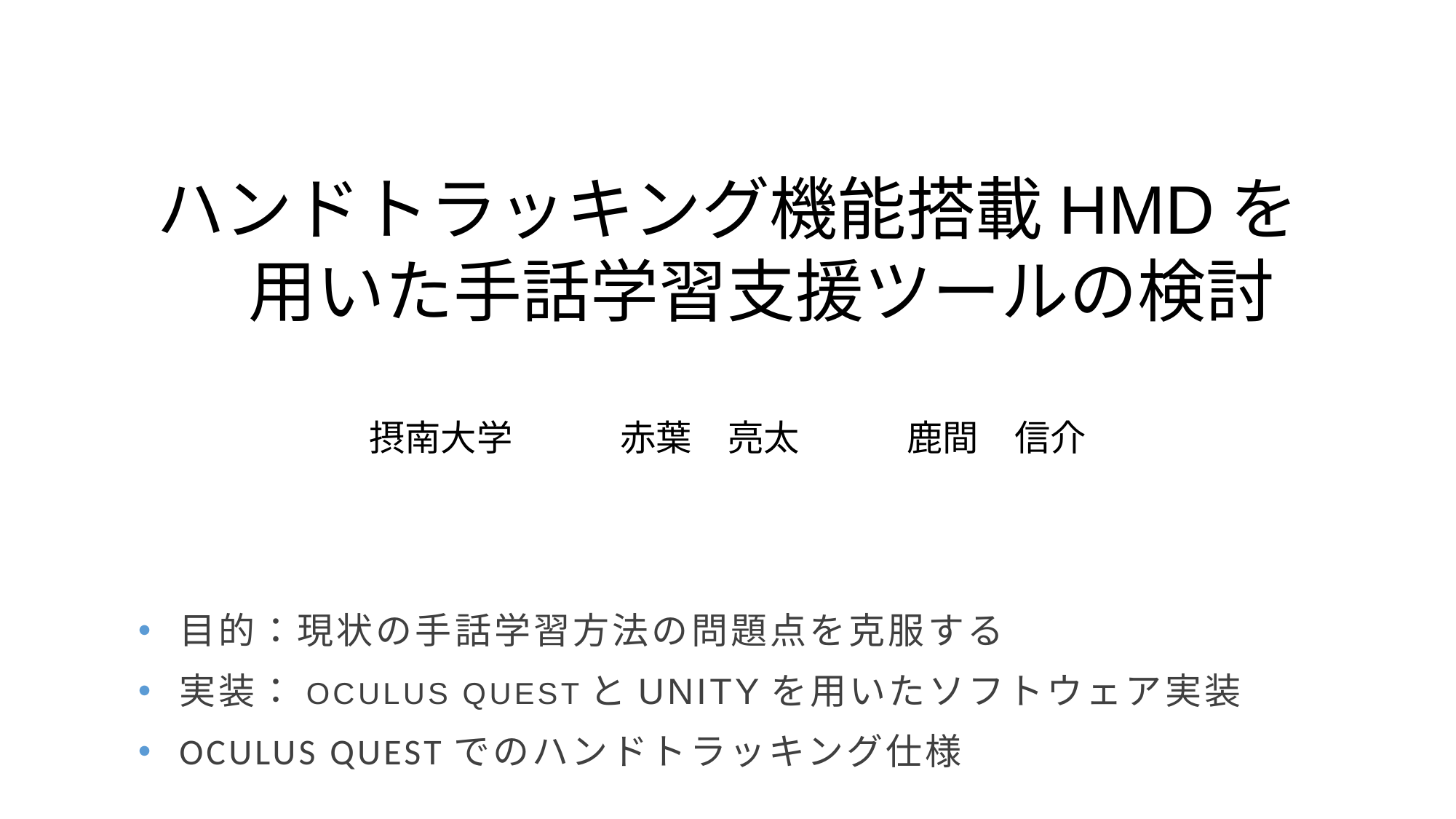

# ハンドトラッキング機能搭載HMDを　用いた手話学習支援ツールの検討
摂南大学　　　赤葉　亮太　　　鹿間　信介
目的：現状の手話学習方法の問題点を克服する
実装：Oculus QuestとUnityを用いたソフトウェア実装
Oculus Questでのハンドトラッキング仕様